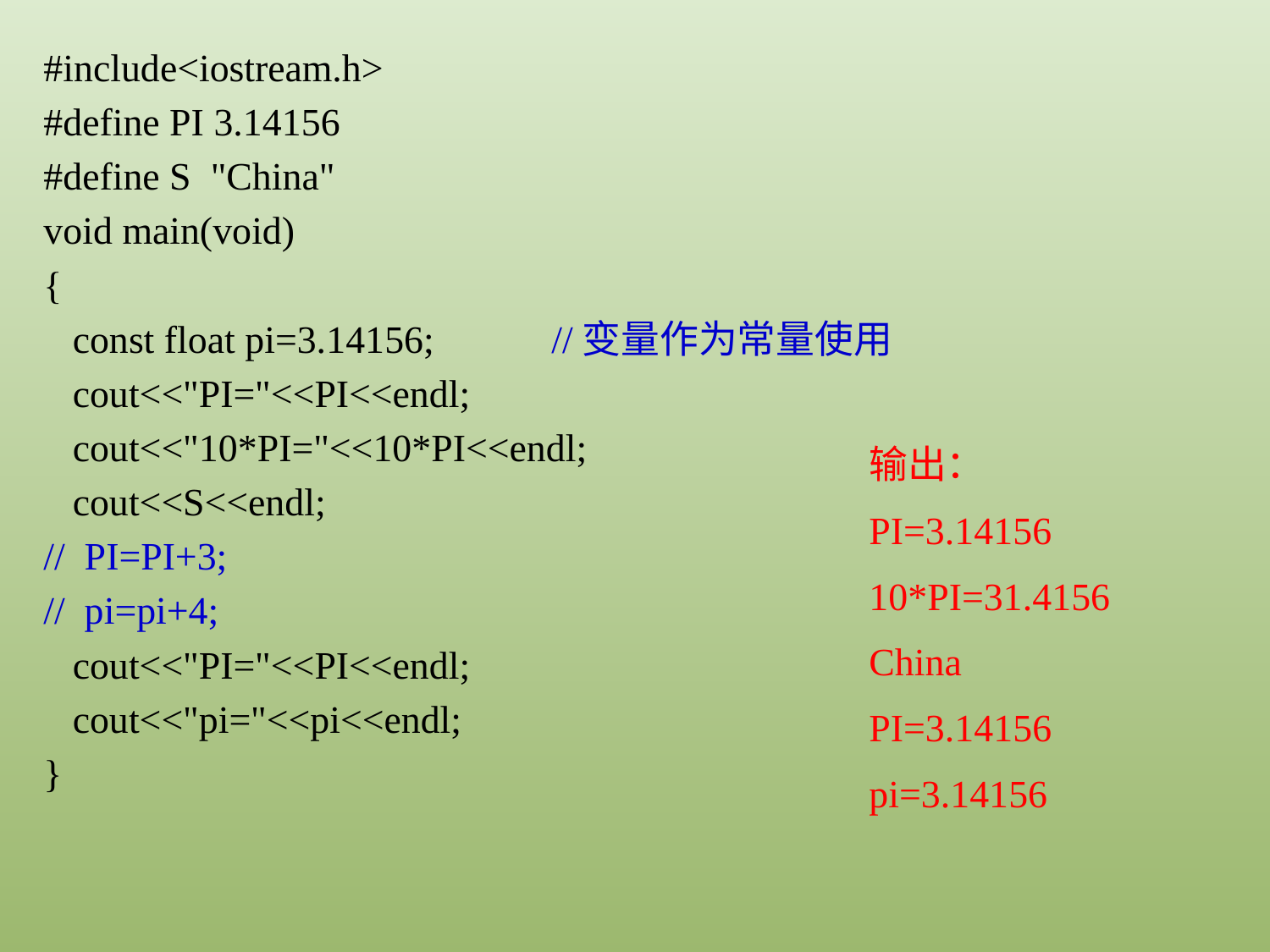

#include<iostream.h>
#define PI 3.14156
#define S  "China"
void main(void)
{
   const float pi=3.14156;	//变量作为常量使用
   cout<<"PI="<<PI<<endl;
   cout<<"10*PI="<<10*PI<<endl;
   cout<<S<<endl;
//  PI=PI+3;
//  pi=pi+4;
   cout<<"PI="<<PI<<endl;
   cout<<"pi="<<pi<<endl;
}
输出：
PI=3.14156
10*PI=31.4156
China
PI=3.14156
pi=3.14156
45